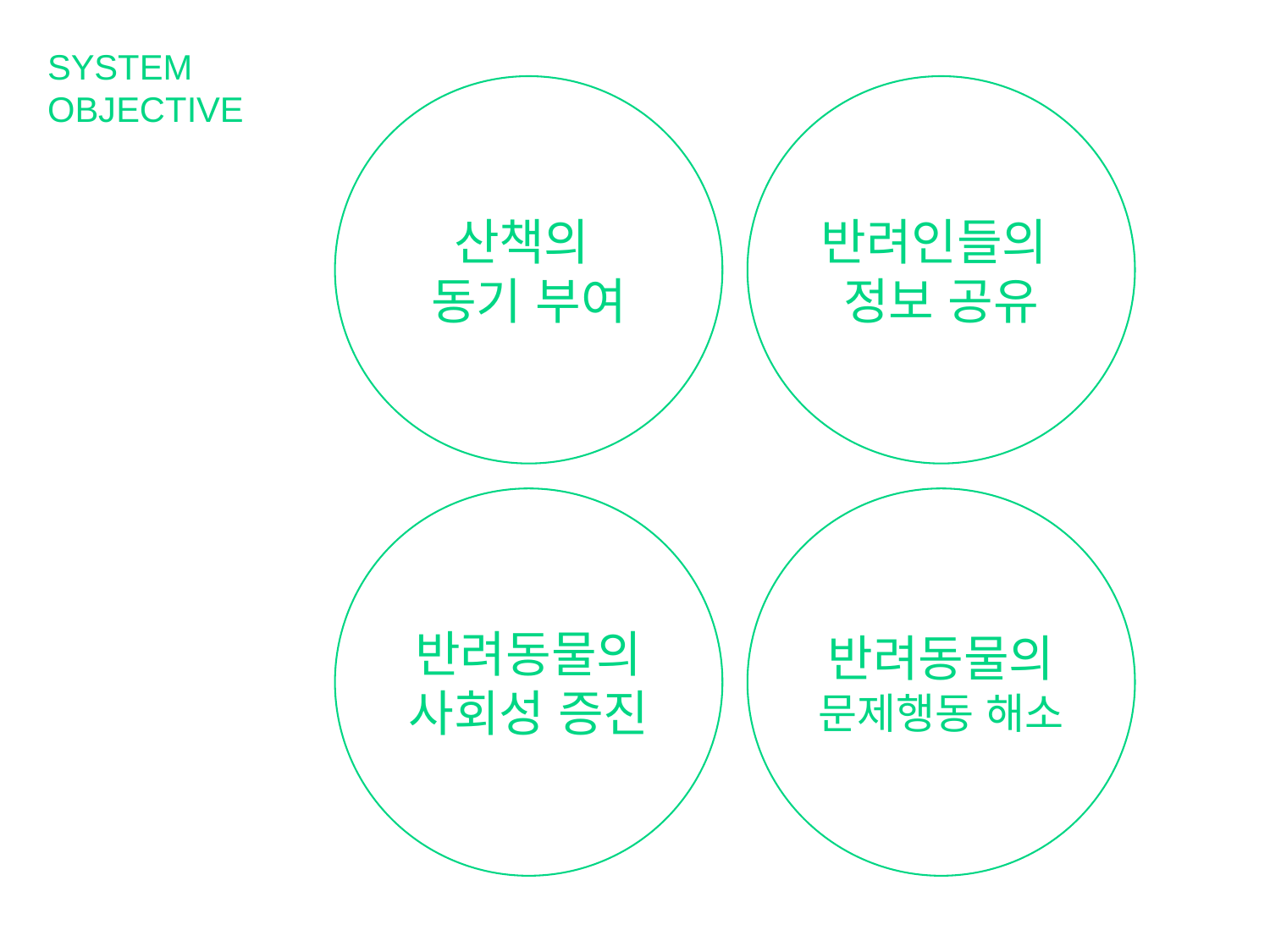

SYSTEM
OBJECTIVE
산책의
동기 부여
반려인들의
정보 공유
반려동물의
사회성 증진
반려동물의 문제행동 해소